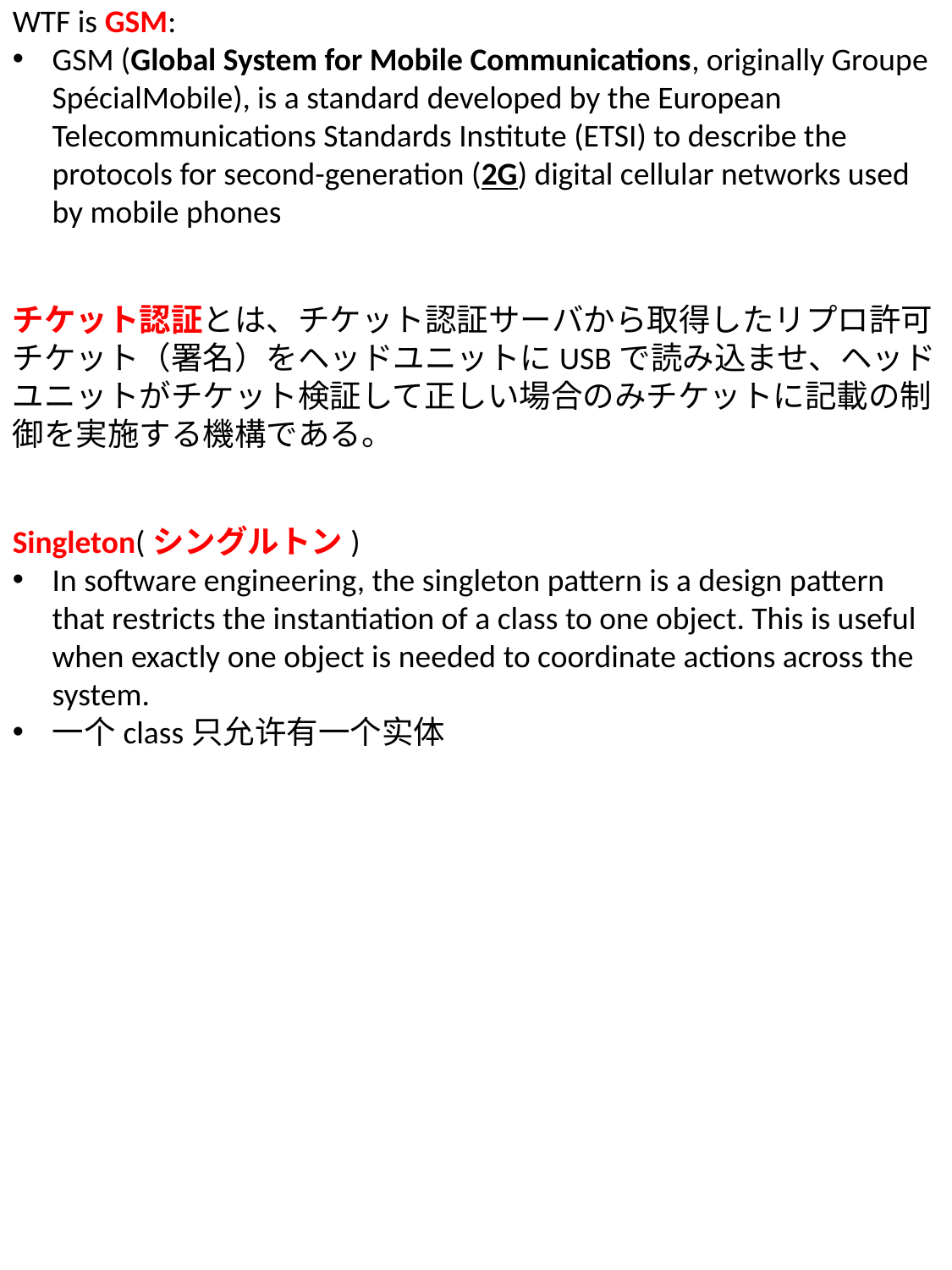

WTF is GSM:
GSM (Global System for Mobile Communications, originally Groupe SpécialMobile), is a standard developed by the European Telecommunications Standards Institute (ETSI) to describe the protocols for second-generation (2G) digital cellular networks used by mobile phones
チケット認証とは、チケット認証サーバから取得したリプロ許可チケット（署名）をヘッドユニットにUSBで読み込ませ、ヘッドユニットがチケット検証して正しい場合のみチケットに記載の制御を実施する機構である。
Singleton(シングルトン)
In software engineering, the singleton pattern is a design pattern that restricts the instantiation of a class to one object. This is useful when exactly one object is needed to coordinate actions across the system.
一个class只允许有一个实体